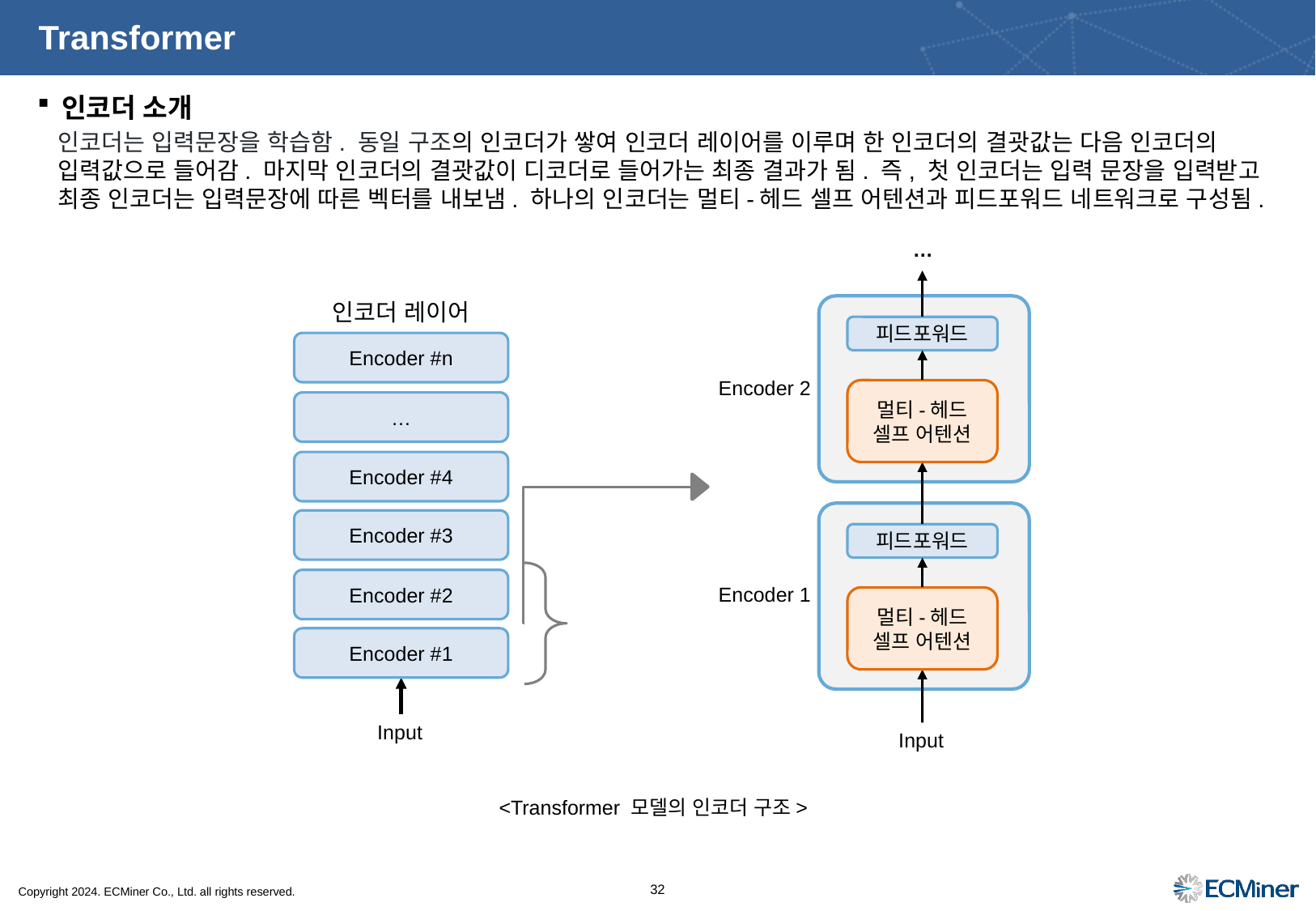

# Transformer

인코더 소개
인코더는 입력문장을 학습함. 동일 구조의 인코더가 쌓여 인코더 레이어를 이루며 한 인코더의 결괏값는 다음 인코더의 입력값으로 들어감. 마지막 인코더의 결괏값이 디코더로 들어가는 최종 결과가 됨. 즉, 첫 인코더는 입력 문장을 입력받고 최종 인코더는 입력문장에 따른 벡터를 내보냄. 하나의 인코더는 멀티-헤드 셀프 어텐션과 피드포워드 네트워크로 구성됨.
…
인코더 레이어

피드포워드
Encoder #n
Encoder 2
Muti-head
Self-Attention
멀티-헤드
셀프 어텐션
…
Encoder #4

Encoder #3
피드포워드

Encoder #2
Encoder 1
Muti-head
Self-Attention
멀티-헤드
셀프 어텐션
Encoder #1
Input
Input
<Transformer 모델의 인코더 구조>